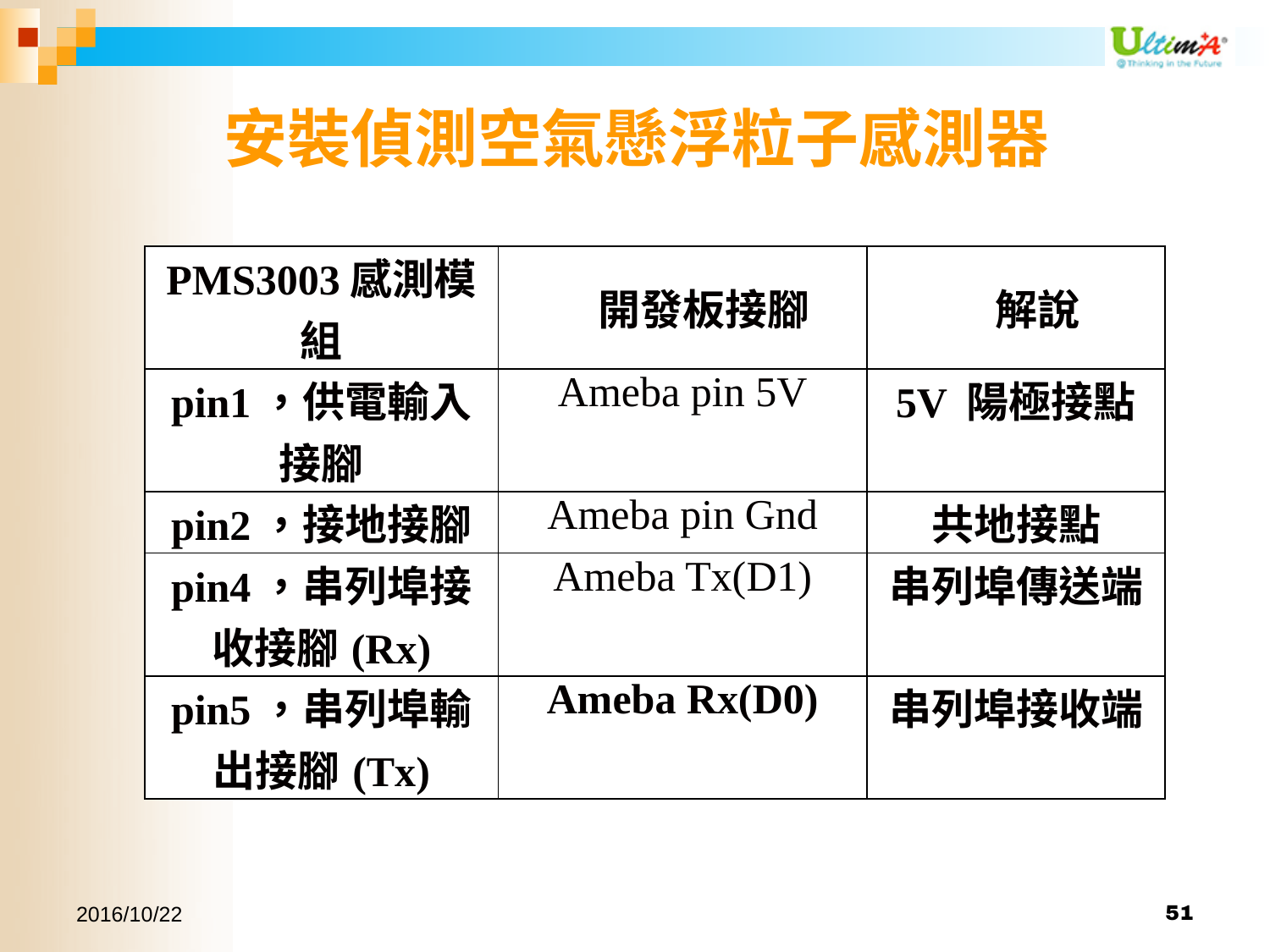

# 安裝偵測空氣懸浮粒子感測器
| PMS3003感測模組 | 開發板接腳 | 解說 |
| --- | --- | --- |
| pin1，供電輸入接腳 | Ameba pin 5V | 5V 陽極接點 |
| pin2，接地接腳 | Ameba pin Gnd | 共地接點 |
| pin4，串列埠接收接腳(Rx) | Ameba Tx(D1) | 串列埠傳送端 |
| pin5，串列埠輸出接腳(Tx) | Ameba Rx(D0) | 串列埠接收端 |
2016/10/22
51